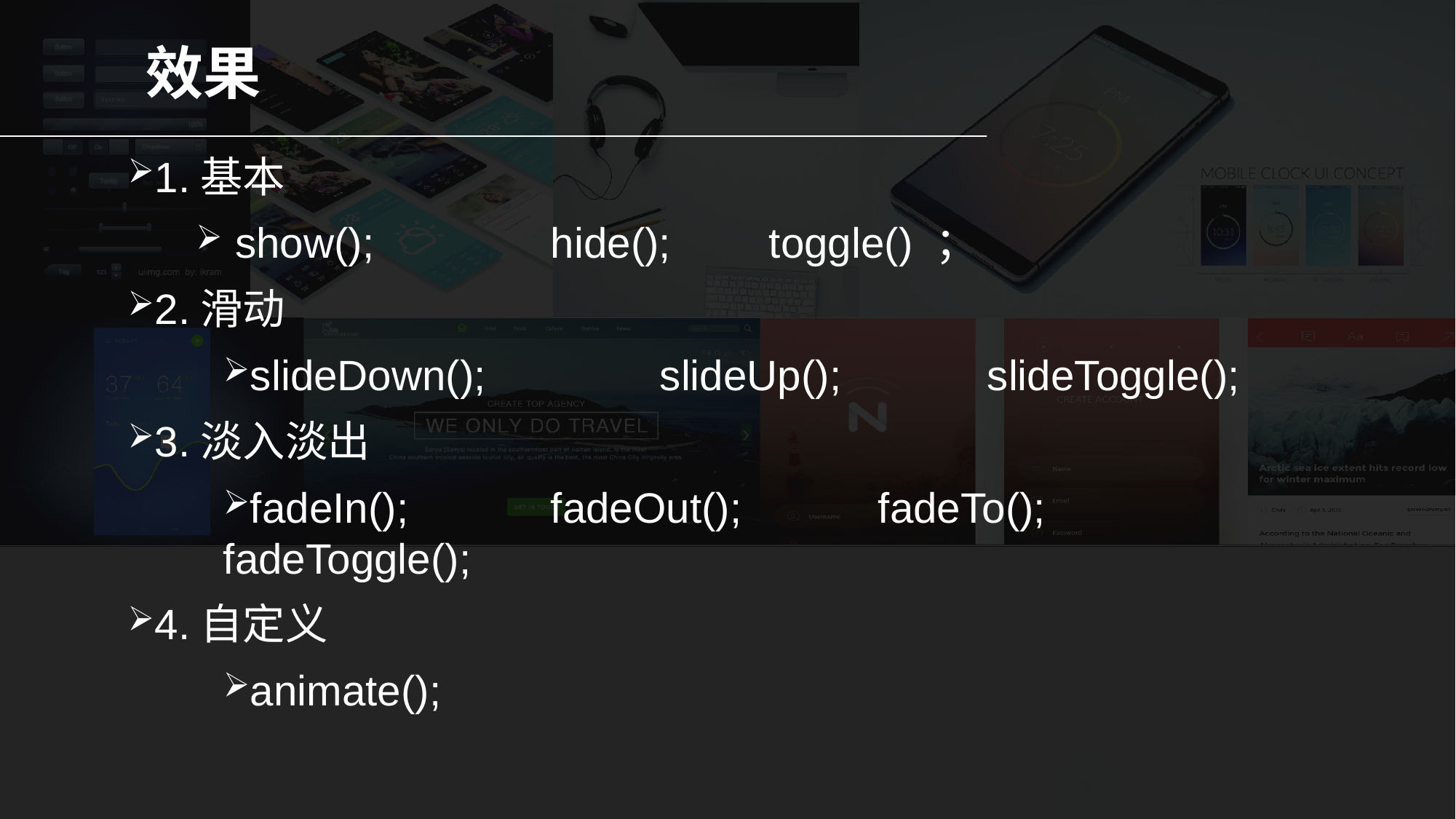

# 效果
1.基本
 show();		hide(); 	toggle() ；
2.滑动
slideDown();		slideUp();		slideToggle();
3.淡入淡出
fadeIn();		fadeOut(); 		fadeTo();  		fadeToggle();
4.自定义
animate();